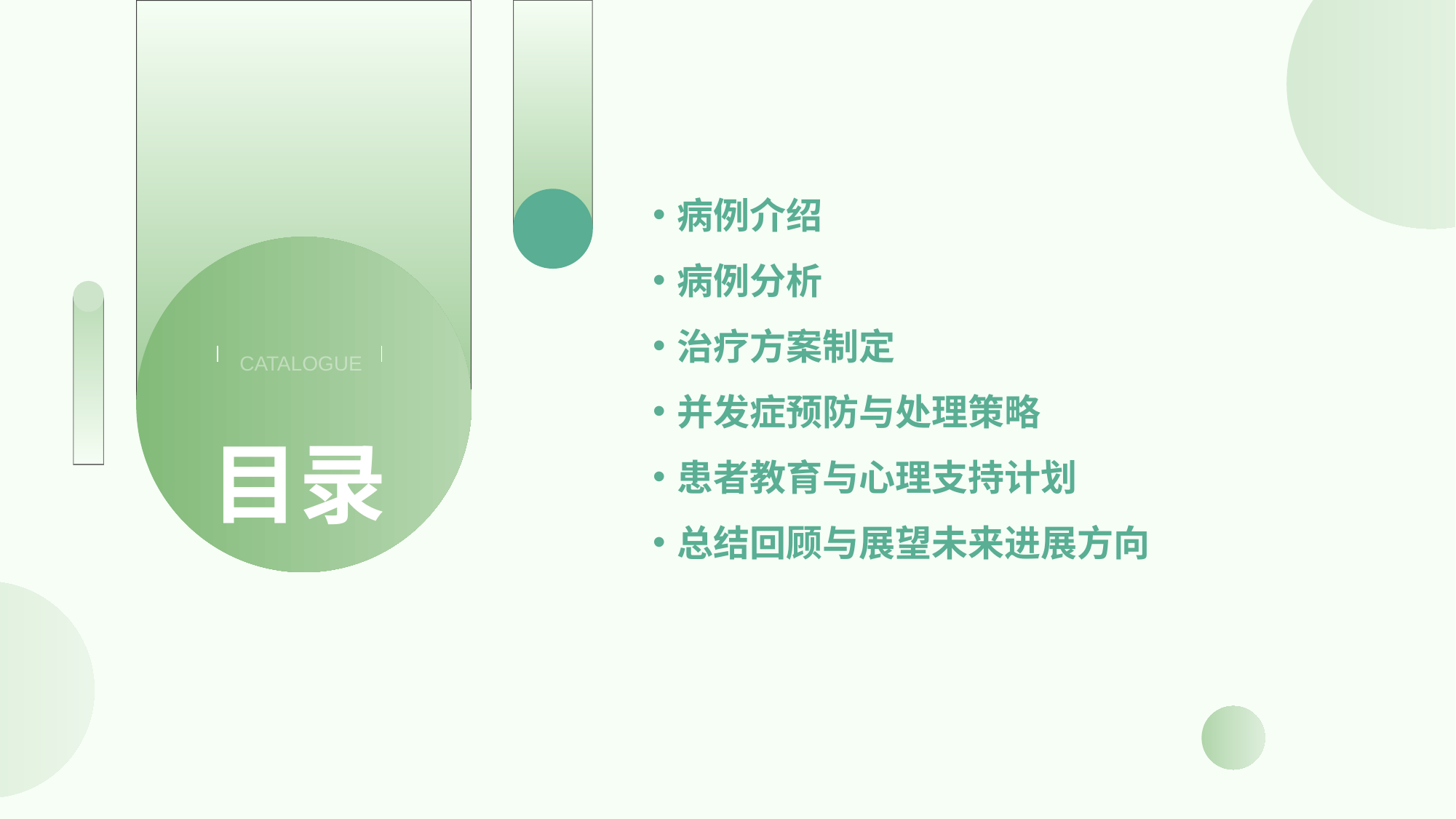

病例介绍
病例分析
治疗方案制定
并发症预防与处理策略
患者教育与心理支持计划
总结回顾与展望未来进展方向

CATALOGUE
目录